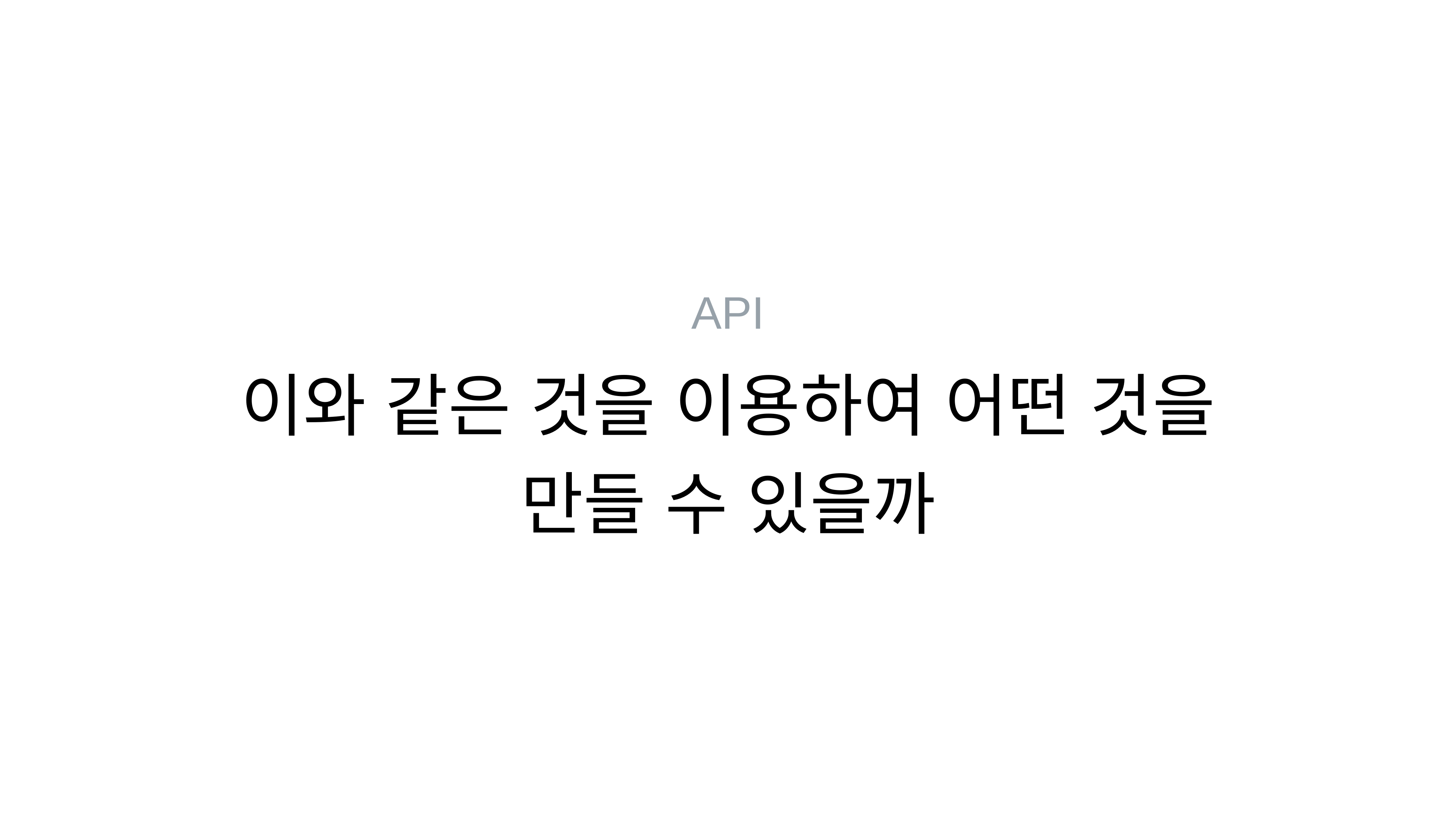

API
이와 같은 것을 이용하여 어떤 것을 만들 수 있을까